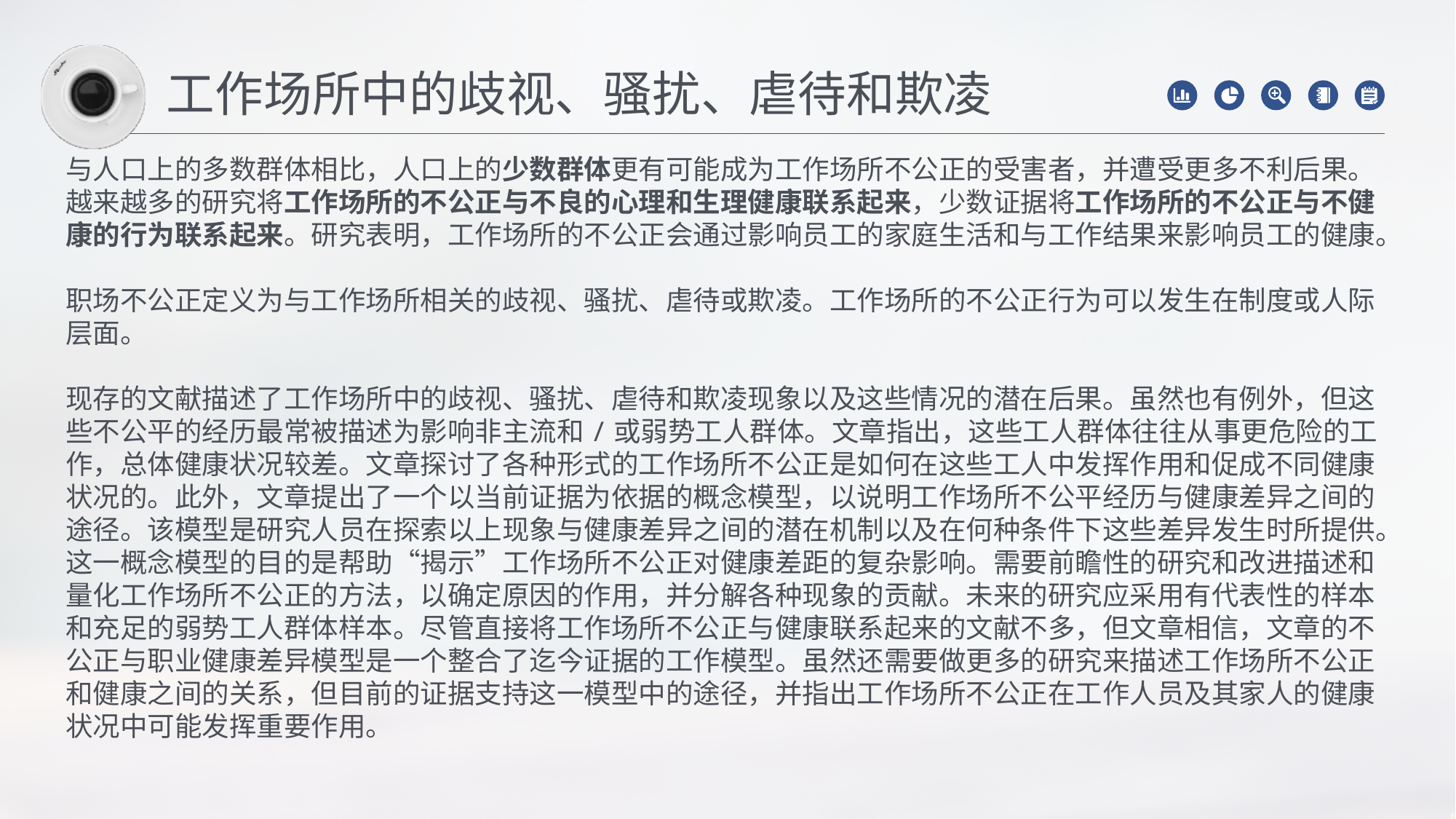

工作场所中的歧视、骚扰、虐待和欺凌
与人口上的多数群体相比，人口上的少数群体更有可能成为工作场所不公正的受害者，并遭受更多不利后果。越来越多的研究将工作场所的不公正与不良的心理和生理健康联系起来，少数证据将工作场所的不公正与不健康的行为联系起来。研究表明，工作场所的不公正会通过影响员工的家庭生活和与工作结果来影响员工的健康。

职场不公正定义为与工作场所相关的歧视、骚扰、虐待或欺凌。工作场所的不公正行为可以发生在制度或人际层面。

现存的文献描述了工作场所中的歧视、骚扰、虐待和欺凌现象以及这些情况的潜在后果。虽然也有例外，但这些不公平的经历最常被描述为影响非主流和/或弱势工人群体。文章指出，这些工人群体往往从事更危险的工作，总体健康状况较差。文章探讨了各种形式的工作场所不公正是如何在这些工人中发挥作用和促成不同健康状况的。此外，文章提出了一个以当前证据为依据的概念模型，以说明工作场所不公平经历与健康差异之间的途径。该模型是研究人员在探索以上现象与健康差异之间的潜在机制以及在何种条件下这些差异发生时所提供。这一概念模型的目的是帮助“揭示”工作场所不公正对健康差距的复杂影响。需要前瞻性的研究和改进描述和量化工作场所不公正的方法，以确定原因的作用，并分解各种现象的贡献。未来的研究应采用有代表性的样本和充足的弱势工人群体样本。尽管直接将工作场所不公正与健康联系起来的文献不多，但文章相信，文章的不公正与职业健康差异模型是一个整合了迄今证据的工作模型。虽然还需要做更多的研究来描述工作场所不公正和健康之间的关系，但目前的证据支持这一模型中的途径，并指出工作场所不公正在工作人员及其家人的健康状况中可能发挥重要作用。